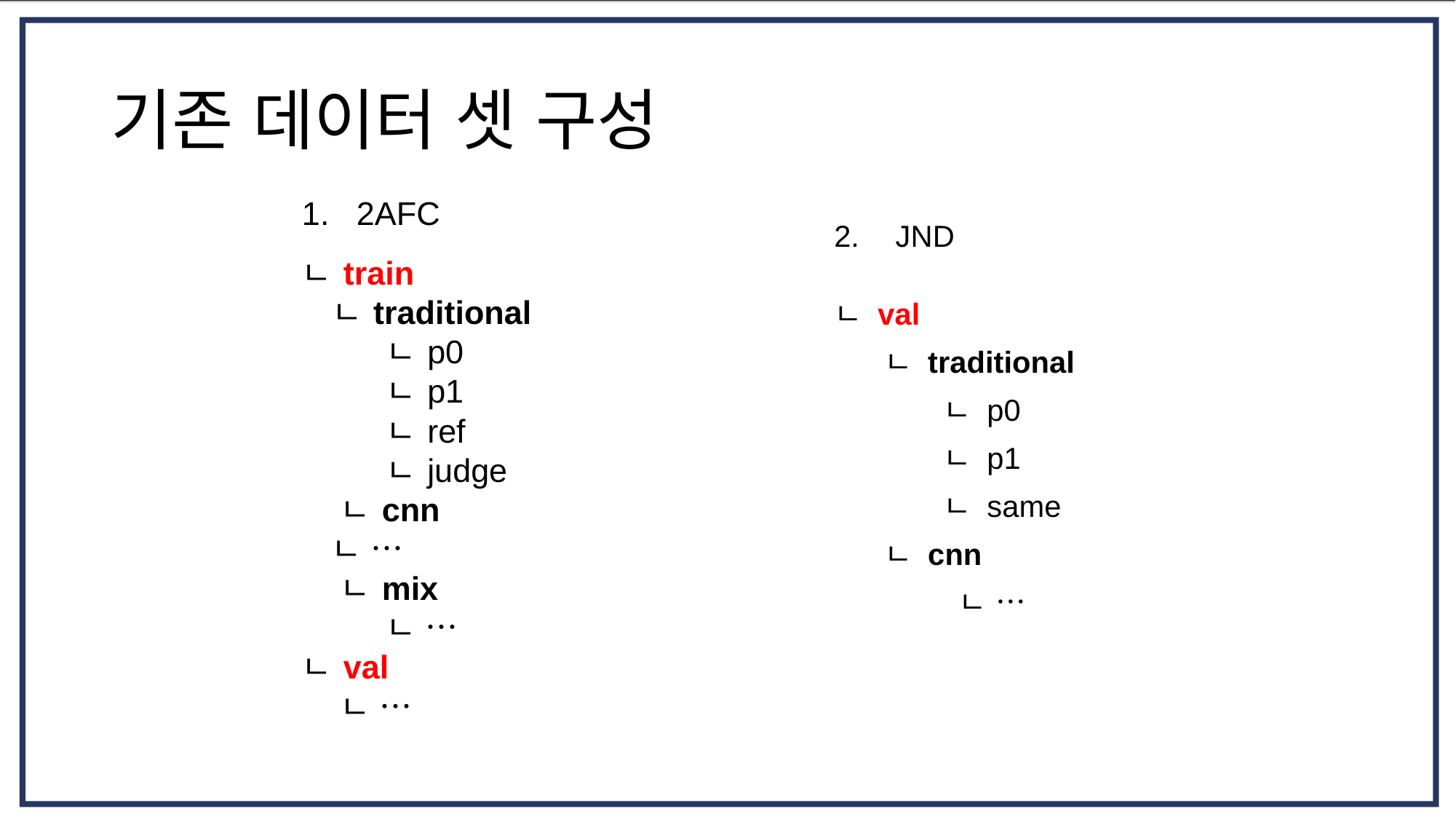

# 기존 데이터 셋 구성

JND

ㄴ val
     ㄴ traditional
	ㄴ p0
	ㄴ p1
	ㄴ same
     ㄴ cnn
	 ㄴ …

1.   2AFC

ㄴ train
    ㄴ traditional
         ㄴ p0
         ㄴ p1
         ㄴ ref
         ㄴ judge
    ㄴ cnn
	ㄴ …
    ㄴ mix
         ㄴ …
ㄴ val
    ㄴ …